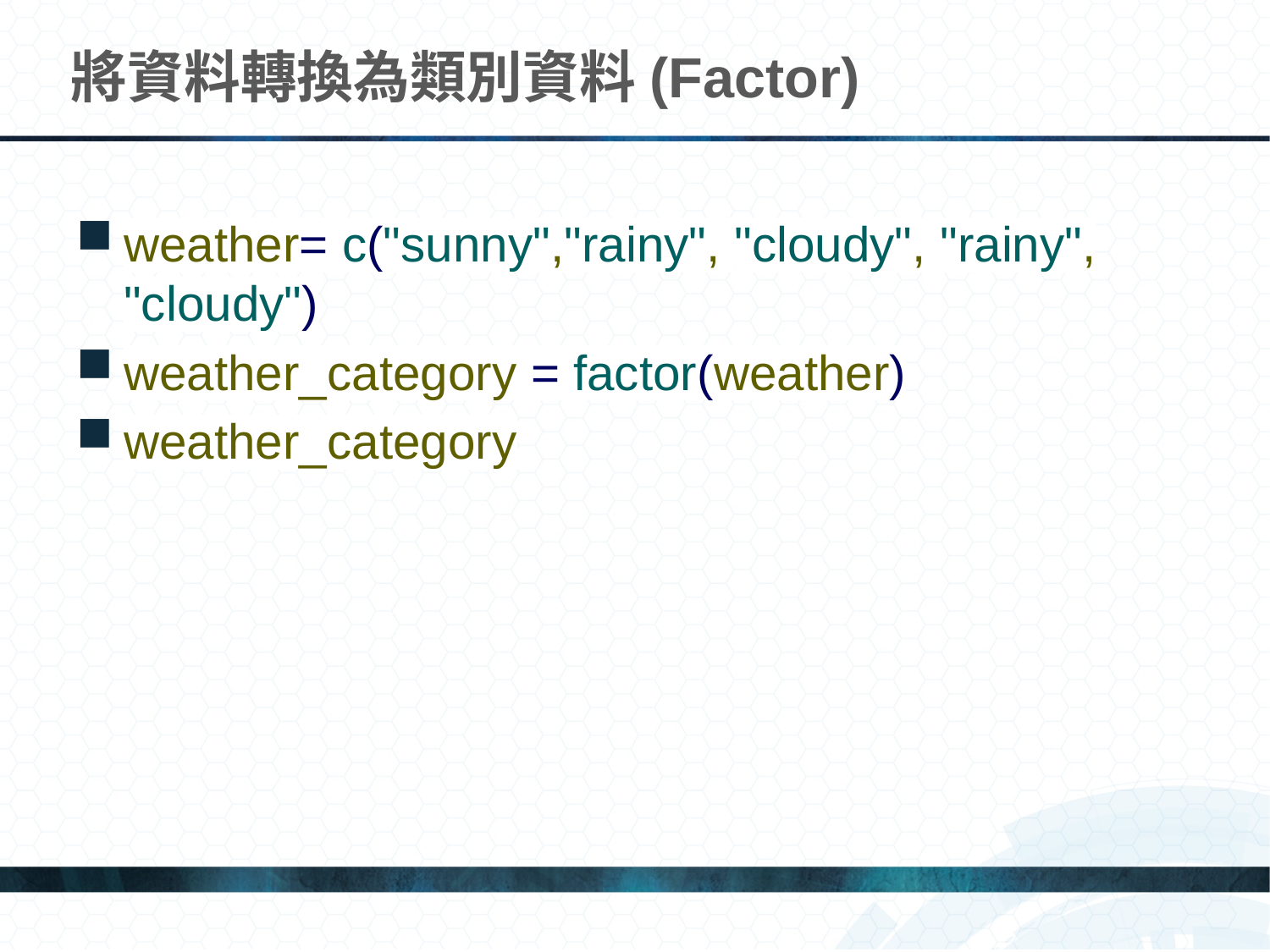

# 將資料轉換為類別資料(Factor)
weather= c("sunny","rainy", "cloudy", "rainy", "cloudy")
weather_category = factor(weather)
weather_category